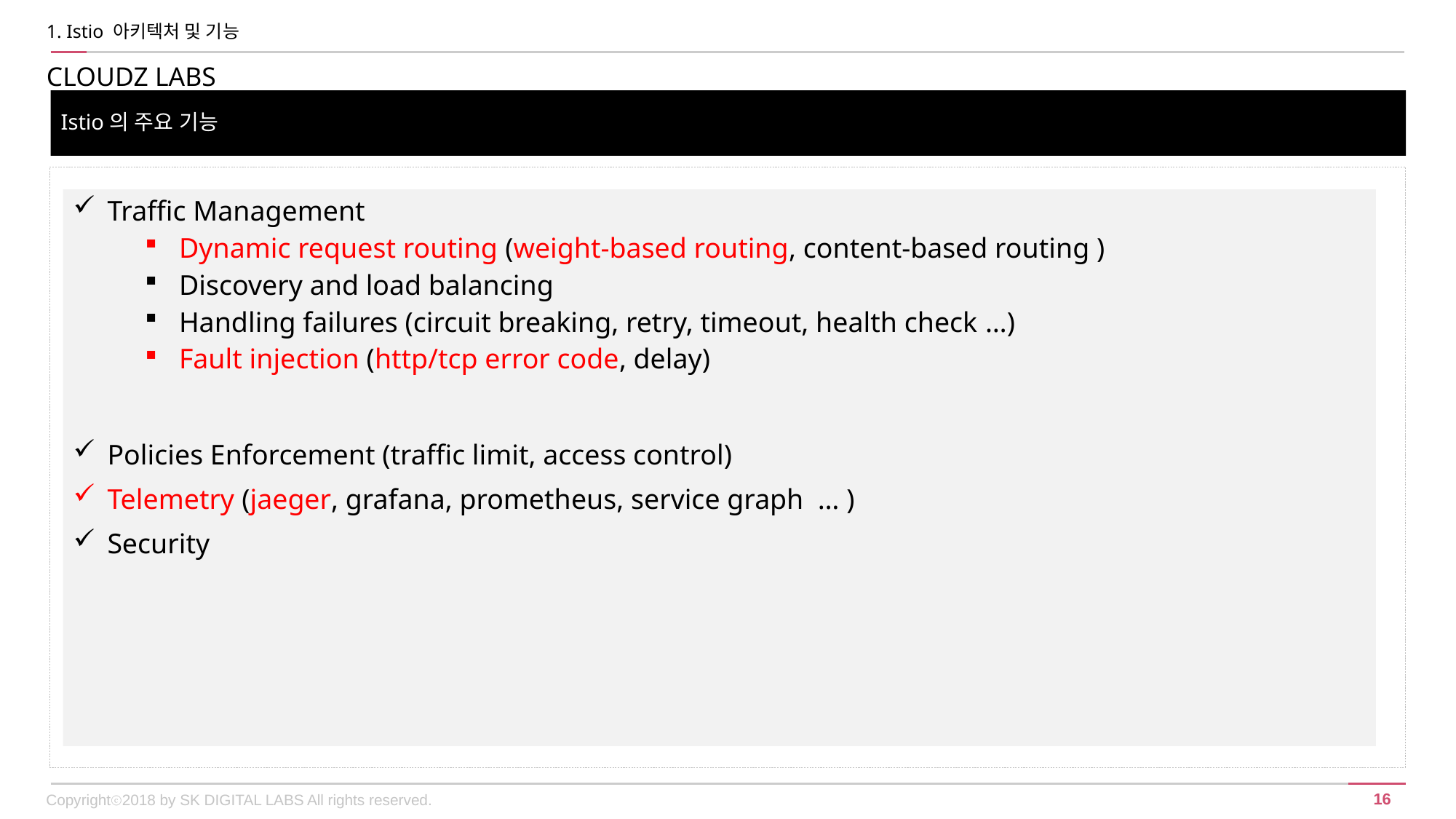

1. Istio 아키텍처 및 기능

CLOUDZ LABS
Istio의 주요 기능
Traffic Management
Dynamic request routing (weight-based routing, content-based routing )
Discovery and load balancing
Handling failures (circuit breaking, retry, timeout, health check …)
Fault injection (http/tcp error code, delay)

Policies Enforcement (traffic limit, access control)
Telemetry (jaeger, grafana, prometheus, service graph  … )
Security

Copyrightⓒ2018 by SK DIGITAL LABS All rights reserved.